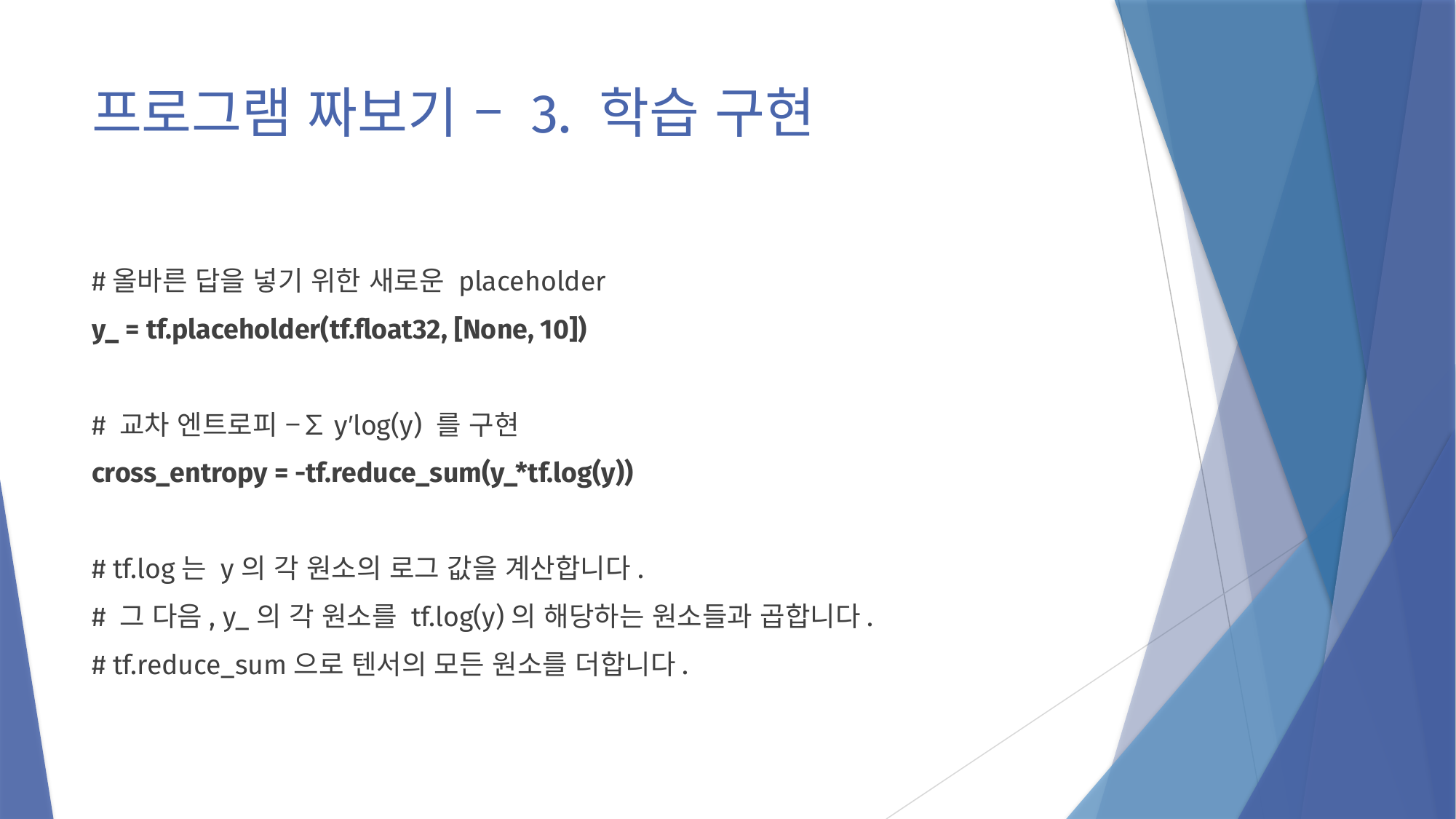

# 프로그램 짜보기 – 3. 학습 구현
#올바른 답을 넣기 위한 새로운 placeholder
y_ = tf.placeholder(tf.float32, [None, 10])

# 교차 엔트로피 −∑y′log⁡(y) 를 구현
cross_entropy = -tf.reduce_sum(y_*tf.log(y))

# tf.log는 y의 각 원소의 로그 값을 계산합니다.
# 그 다음, y_의 각 원소를 tf.log(y)의 해당하는 원소들과 곱합니다.
# tf.reduce_sum으로 텐서의 모든 원소를 더합니다.